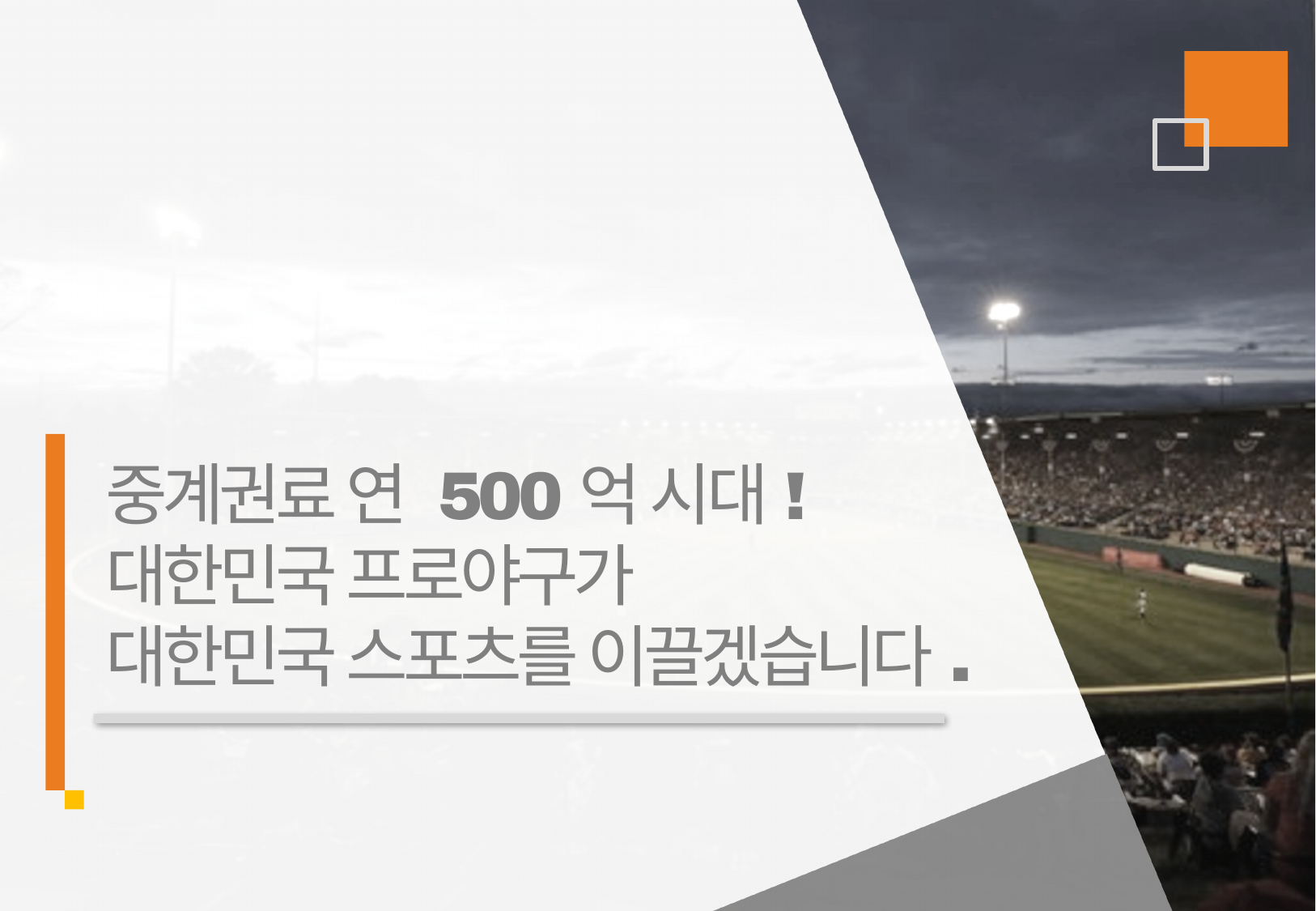

중계권료 연 500억 시대!
대한민국 프로야구가
대한민국 스포츠를 이끌겠습니다.